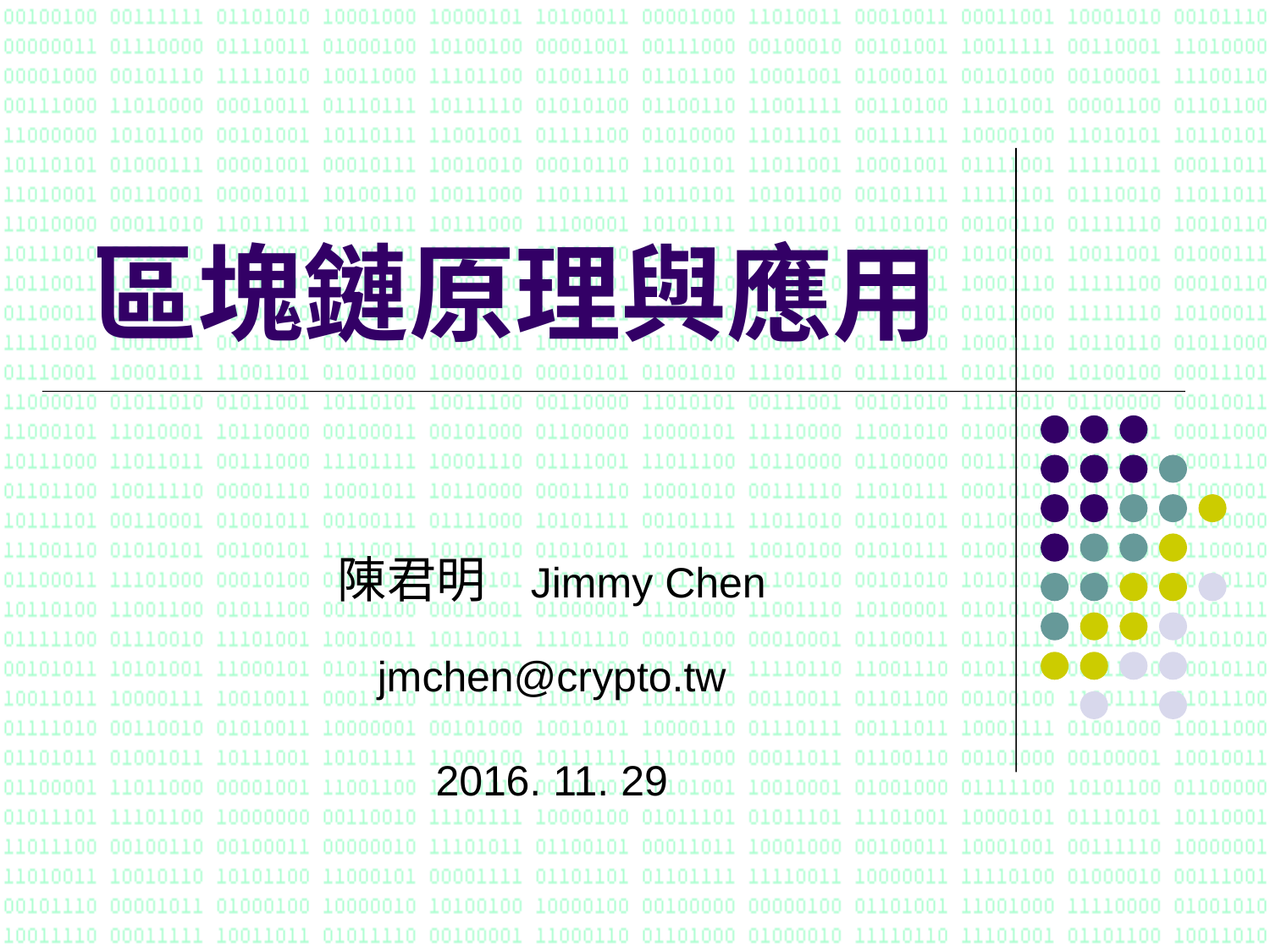

# 區塊鏈原理與應用

陳君明   Jimmy Chen
jmchen@crypto.tw
2016. 11. 29